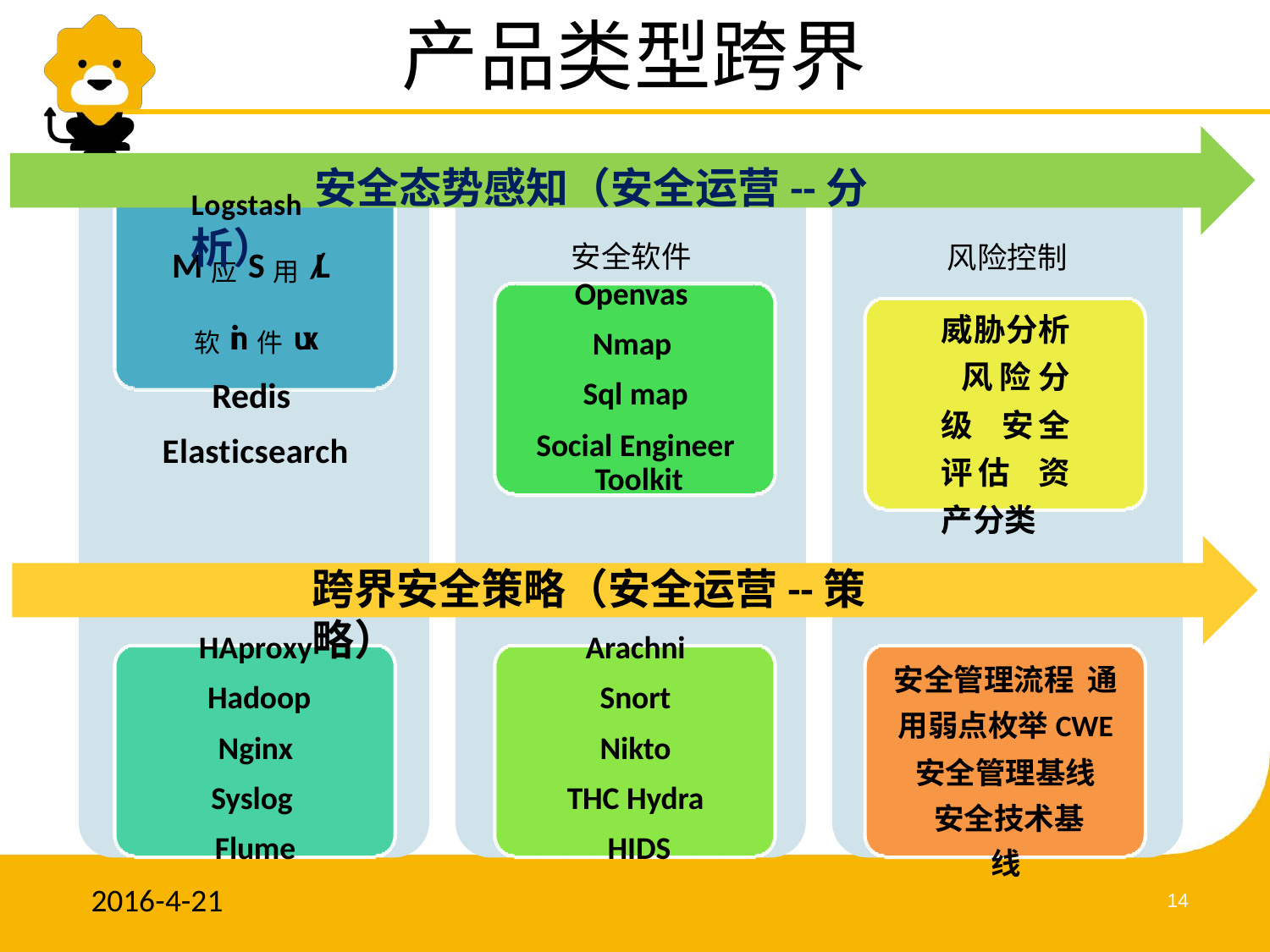

# 产品类型跨界

Logstash安全态势感知（安全运营--分析）

M应S用/L软in件ux  Redis  Elasticsearch
安全软件
Openvas
Nmap  Sql map
Social Engineer  Toolkit
风险控制

威胁分析  风险分级  安全评估  资产分类

跨界安全策略（安全运营--策略）
HAproxy  Hadoop  Nginx  Syslog  Flume
Arachni  Snort  Nikto
THC Hydra  HIDS

安全管理流程  通用弱点枚举CWE
安全管理基线  安全技术基线
2016-4-21
14